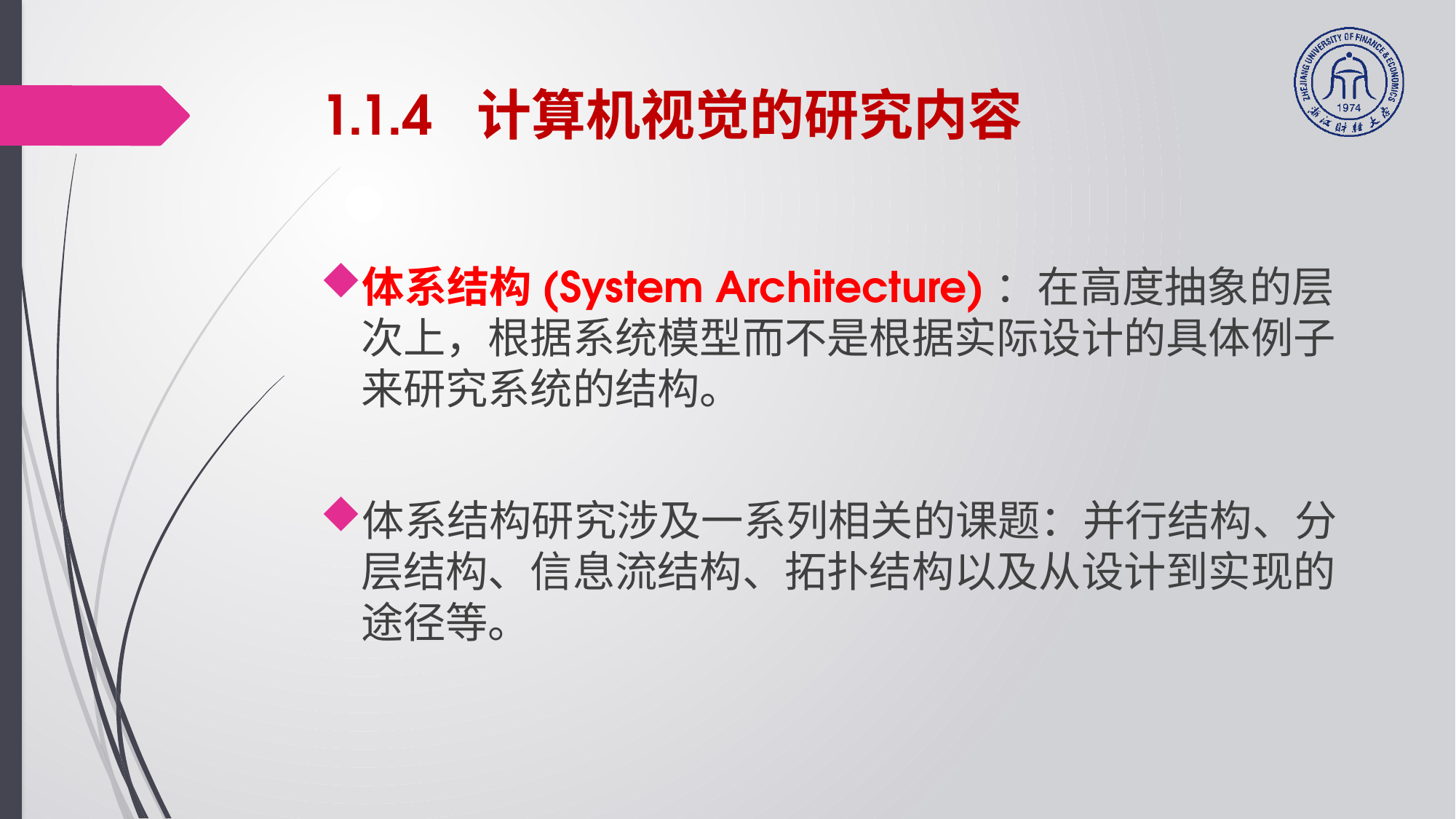

# 1.1.4  计算机视觉的研究内容
体系结构(System Architecture)：在高度抽象的层次上，根据系统模型而不是根据实际设计的具体例子来研究系统的结构。

体系结构研究涉及一系列相关的课题：并行结构、分层结构、信息流结构、拓扑结构以及从设计到实现的途径等。